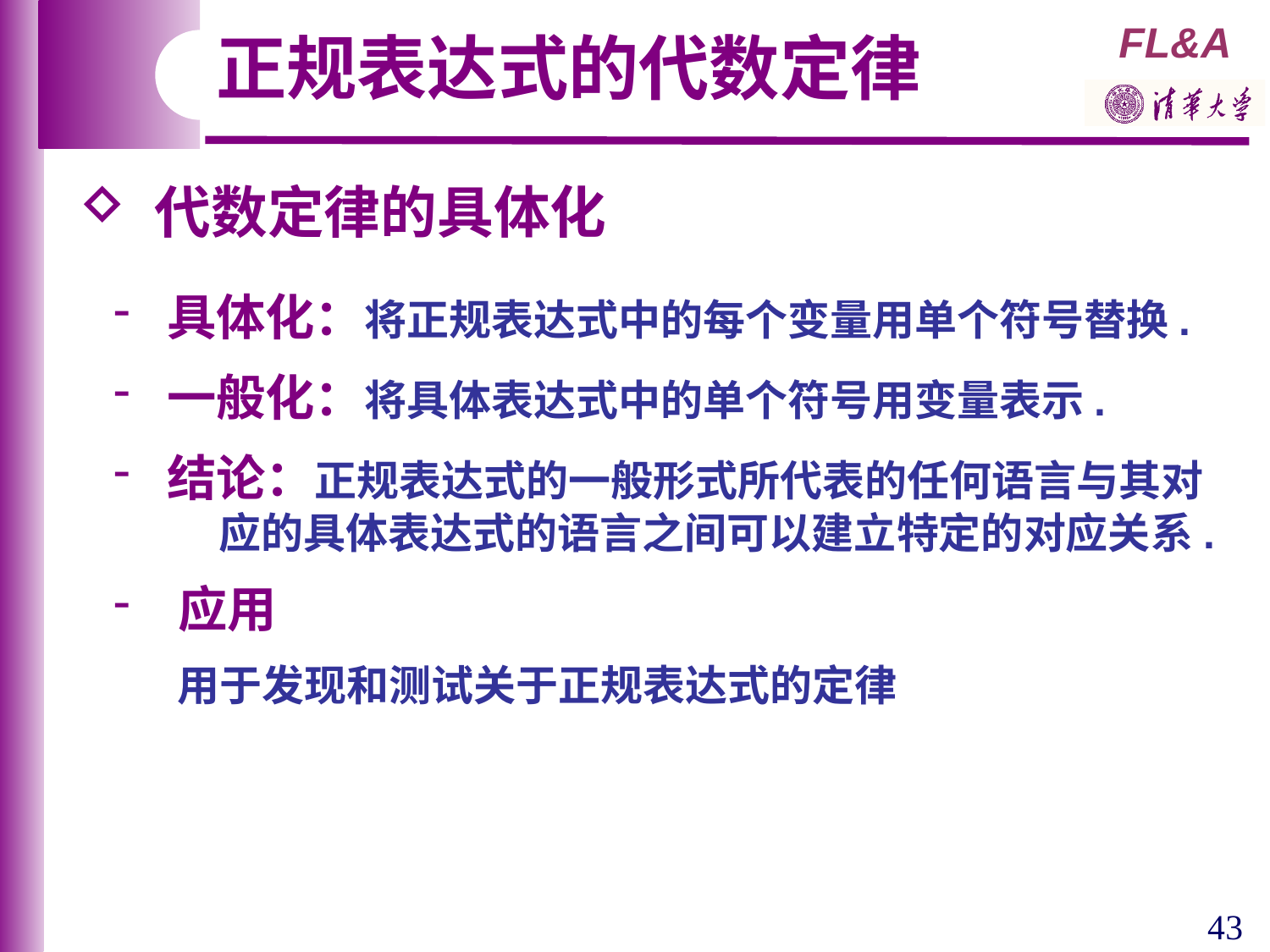

正规表达式的代数定律
 代数定律的具体化
 具体化：将正规表达式中的每个变量用单个符号替换.

 一般化：将具体表达式中的单个符号用变量表示.

 结论：正规表达式的一般形式所代表的任何语言与其对
          应的具体表达式的语言之间可以建立特定的对应关系.

  应用

用于发现和测试关于正规表达式的定律
43